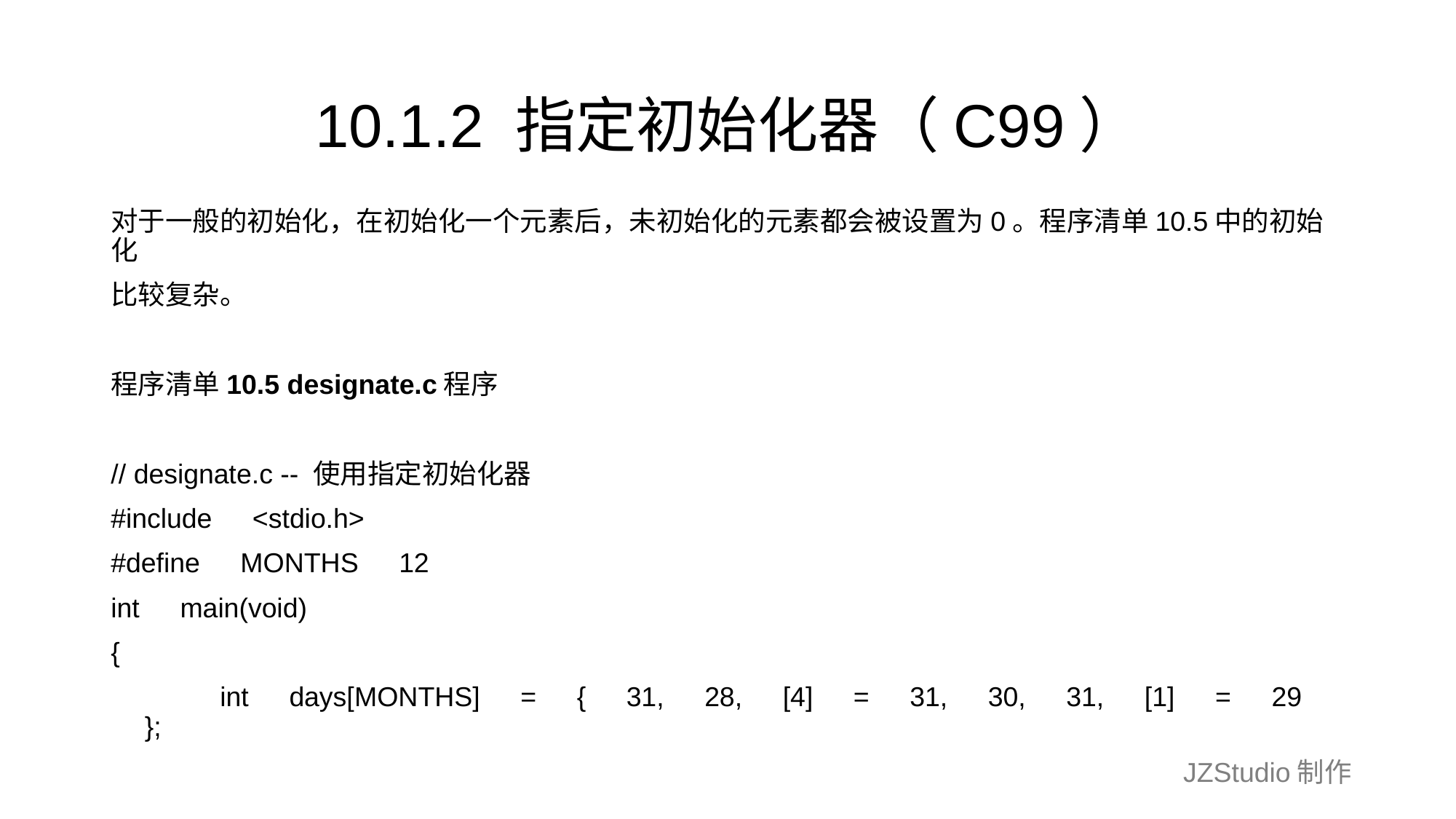

# 10.1.2 指定初始化器（C99）
对于一般的初始化，在初始化一个元素后，未初始化的元素都会被设置为0。程序清单10.5中的初始化
比较复杂。

程序清单10.5 designate.c程序

// designate.c -- 使用指定初始化器
#include　<stdio.h>
#define　MONTHS　12
int　main(void)
{
	int　days[MONTHS]　=　{　31,　28,　[4]　=　31,　30,　31,　[1]　=　29　};